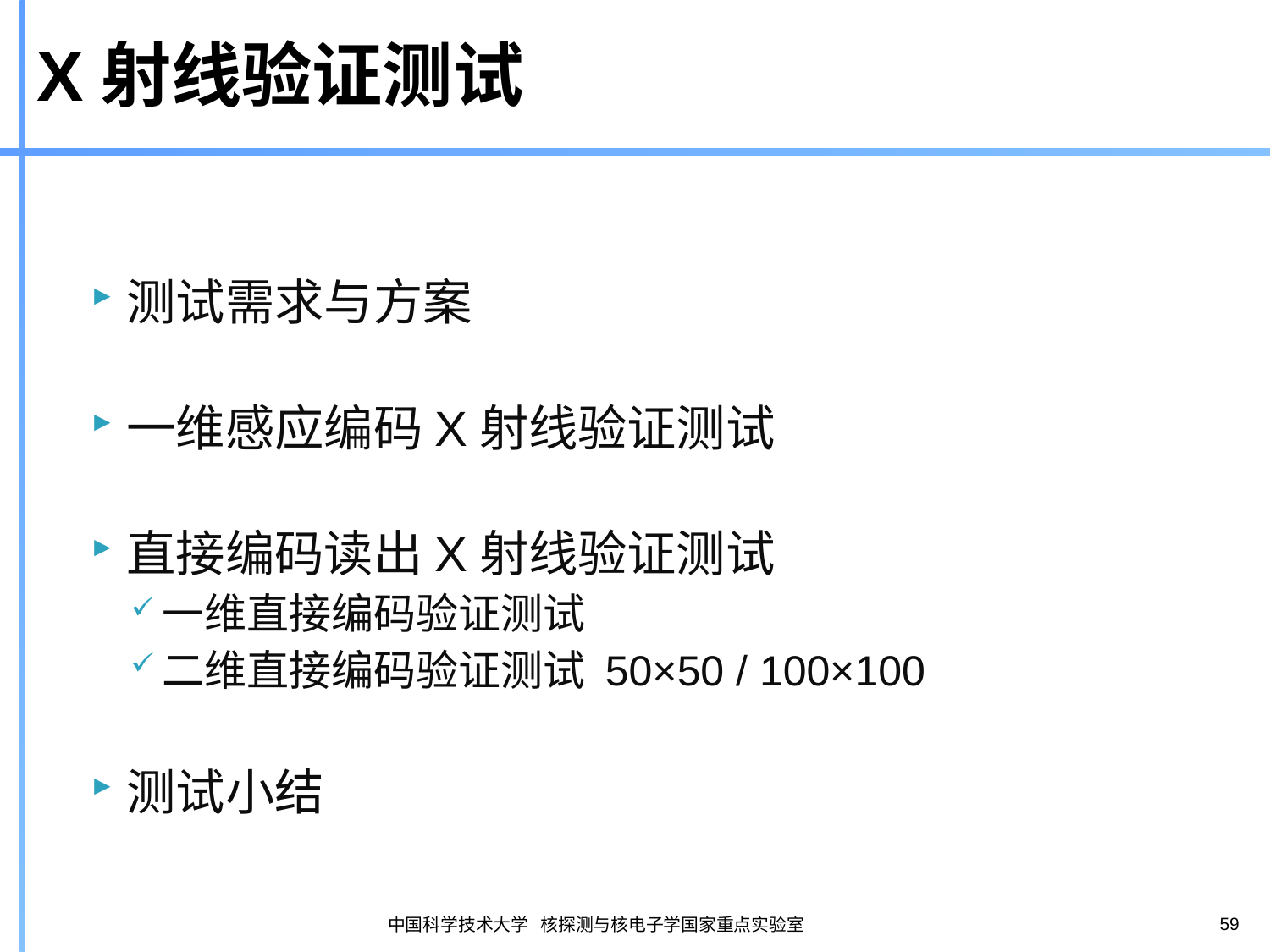

# X射线验证测试
测试需求与方案
一维感应编码X射线验证测试
直接编码读出X射线验证测试
一维直接编码验证测试
二维直接编码验证测试 50×50 / 100×100
测试小结
59
中国科学技术大学   核探测与核电子学国家重点实验室